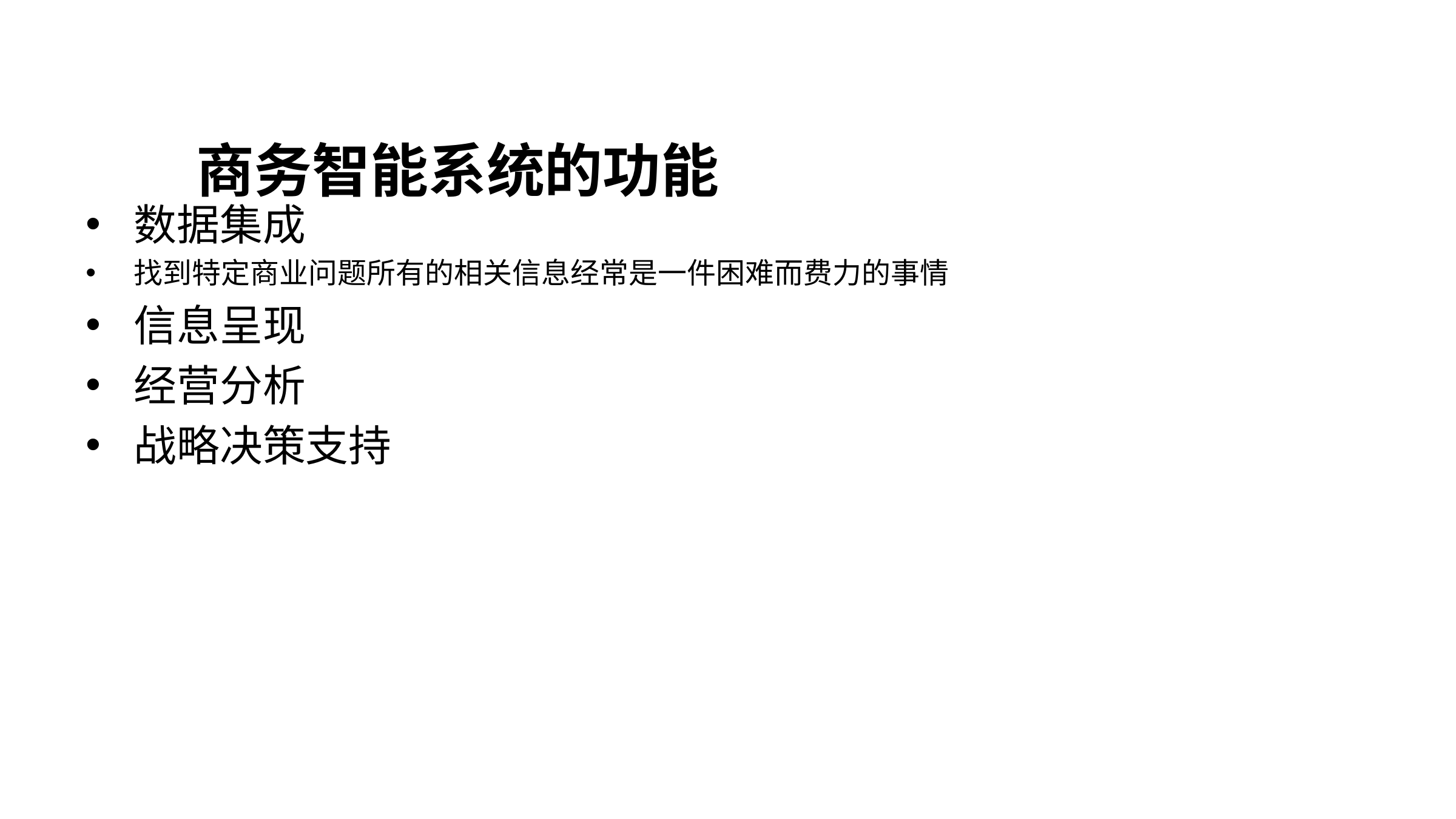

# 商务智能系统的功能
数据集成
找到特定商业问题所有的相关信息经常是一件困难而费力的事情
信息呈现
经营分析
战略决策支持